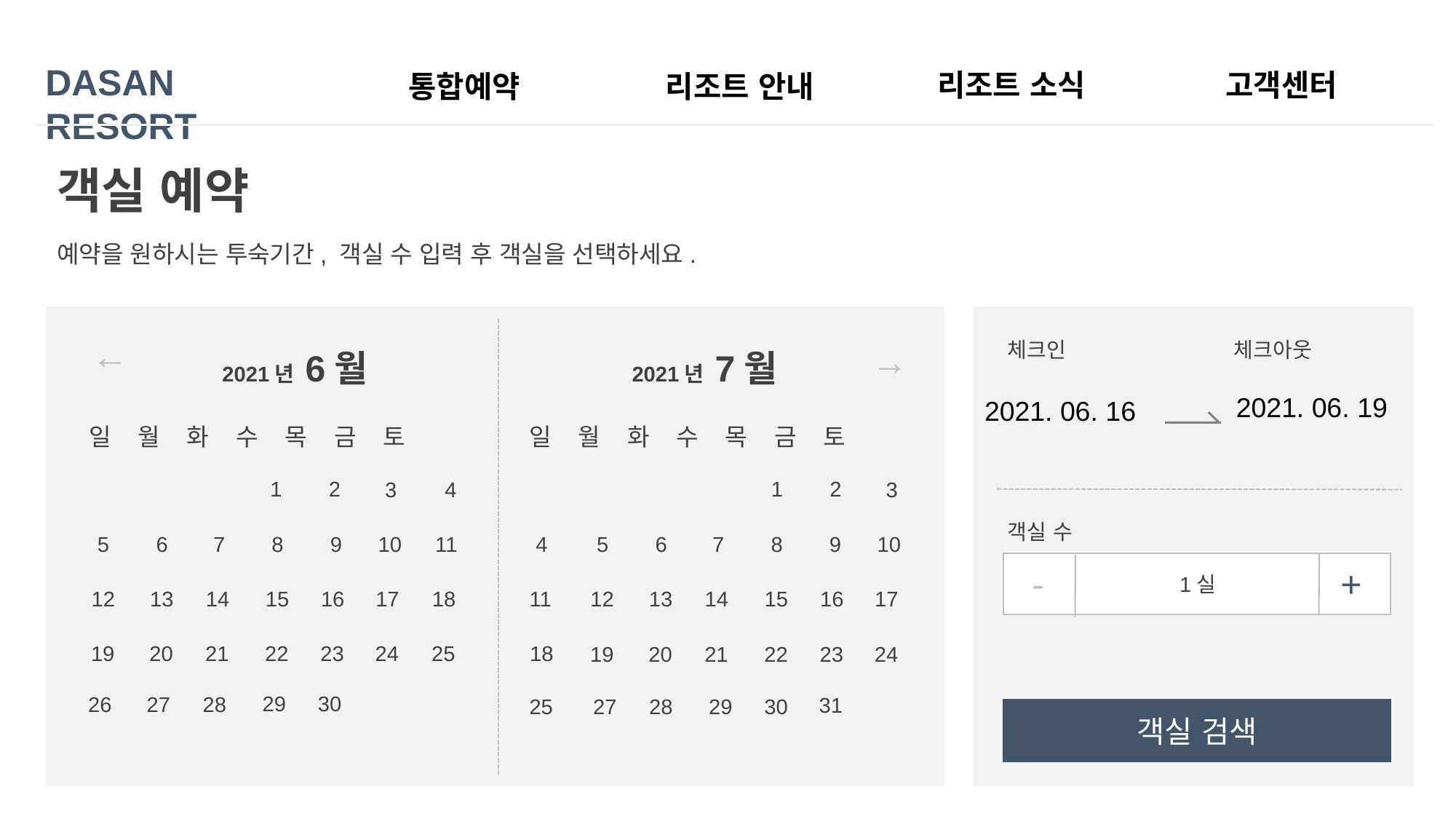

DASAN RESORT
고객센터
리조트 소식
통합예약
리조트 안내
객실 예약
예약을 원하시는 투숙기간, 객실 수 입력 후 객실을 선택하세요.

2021년 7월
2021년 6월
일    월    화    수    목    금    토
일    월    화    수    목    금    토
1
2
1
2
3
4
3
4
10
10
11
7
9
7
9
8
8
5
6
5
6
11
15
16
17
15
16
17
18
14
14
12
13
12
13
18
22
23
24
25
21
19
20
22
23
24
21
19
20
29
30
28
26
27
31
25
29
30
28
27
←
→

체크아웃
체크인
2021. 06. 19
2021. 06. 16
객실 수

-
+
1실
객실 검색